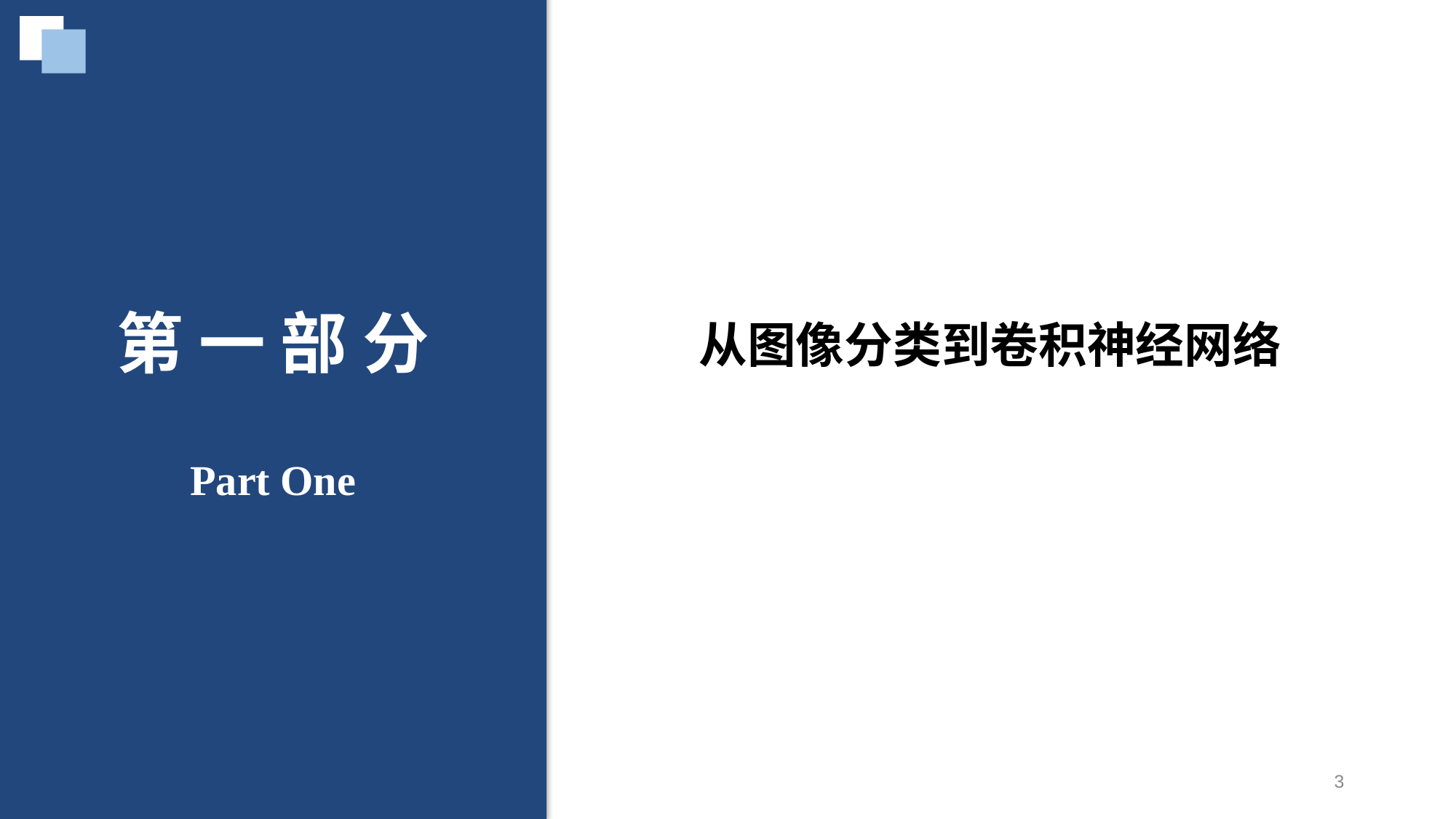

第 一 部 分

Part One
从图像分类到卷积神经网络
3